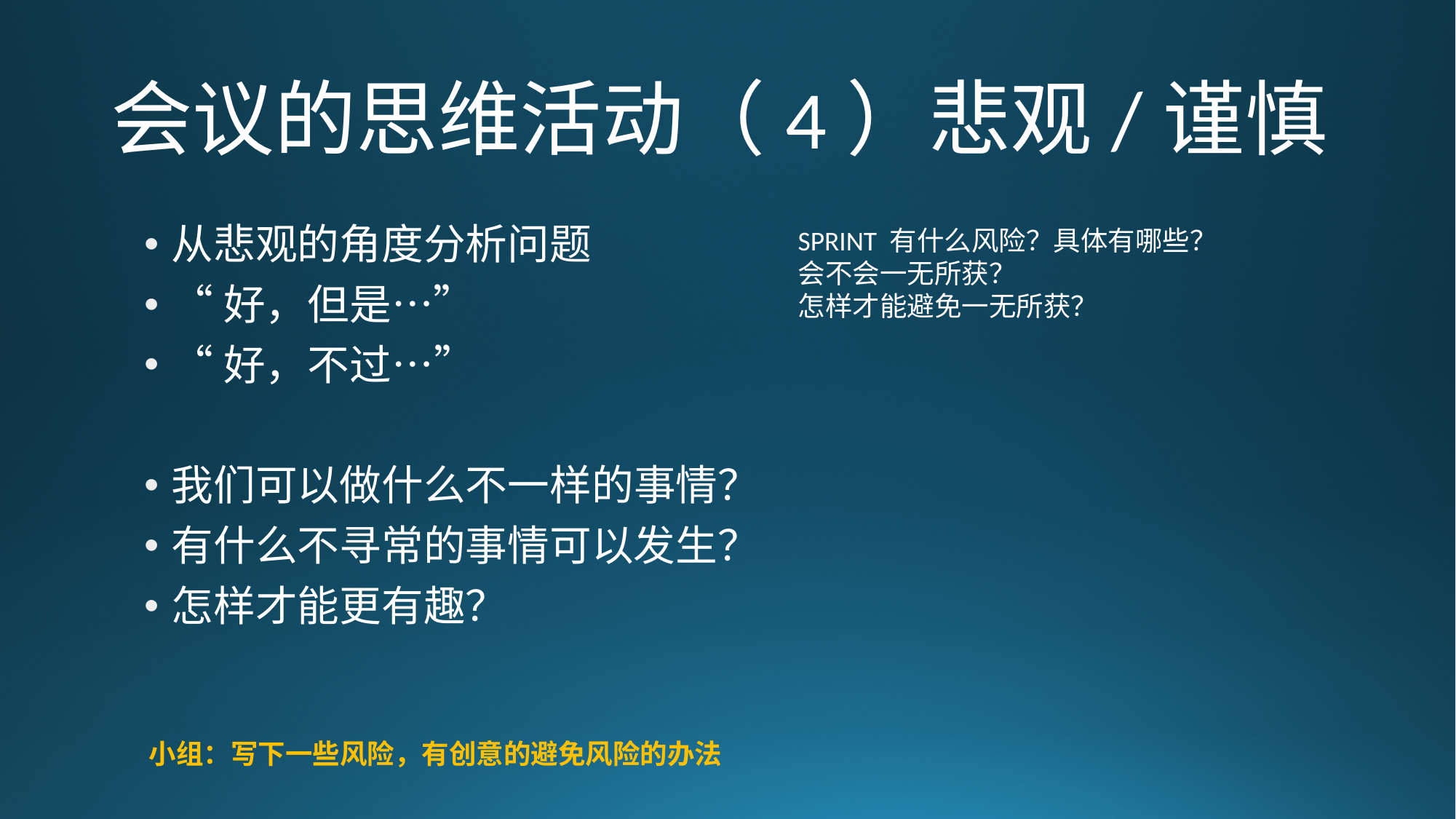

# 会议的思维活动（4）悲观/谨慎
从悲观的角度分析问题
“好，但是…”
“好，不过…”

我们可以做什么不一样的事情？
有什么不寻常的事情可以发生？
怎样才能更有趣？

SPRINT 有什么风险？具体有哪些？
会不会一无所获？
怎样才能避免一无所获？
小组：写下一些风险，有创意的避免风险的办法